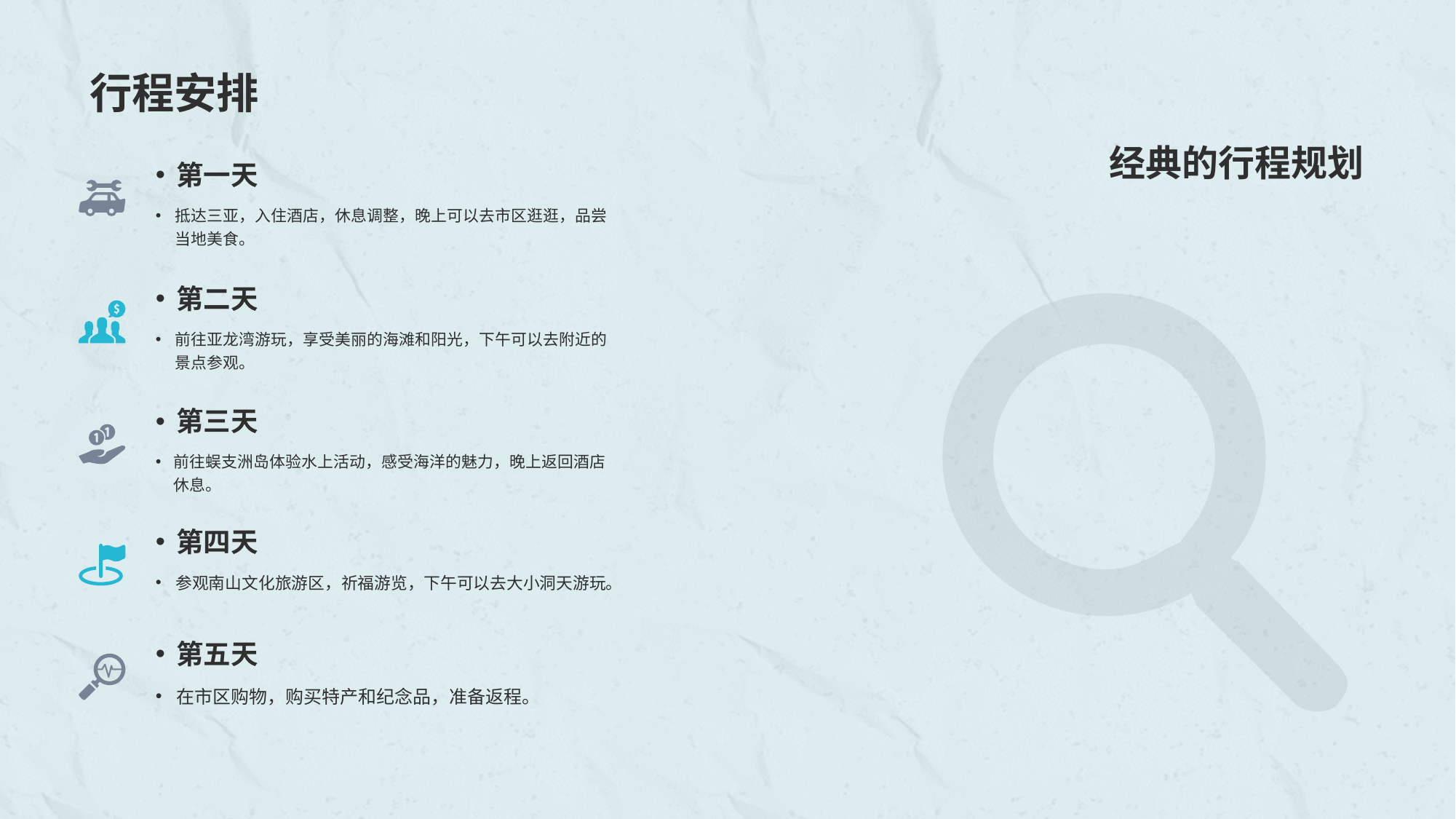

# 行程安排
经典的行程规划
第一天

抵达三亚，入住酒店，休息调整，晚上可以去市区逛逛，品尝当地美食。
第二天

前往亚龙湾游玩，享受美丽的海滩和阳光，下午可以去附近的景点参观。

第三天

前往蜈支洲岛体验水上活动，感受海洋的魅力，晚上返回酒店休息。
第四天

参观南山文化旅游区，祈福游览，下午可以去大小洞天游玩。
第五天

在市区购物，购买特产和纪念品，准备返程。